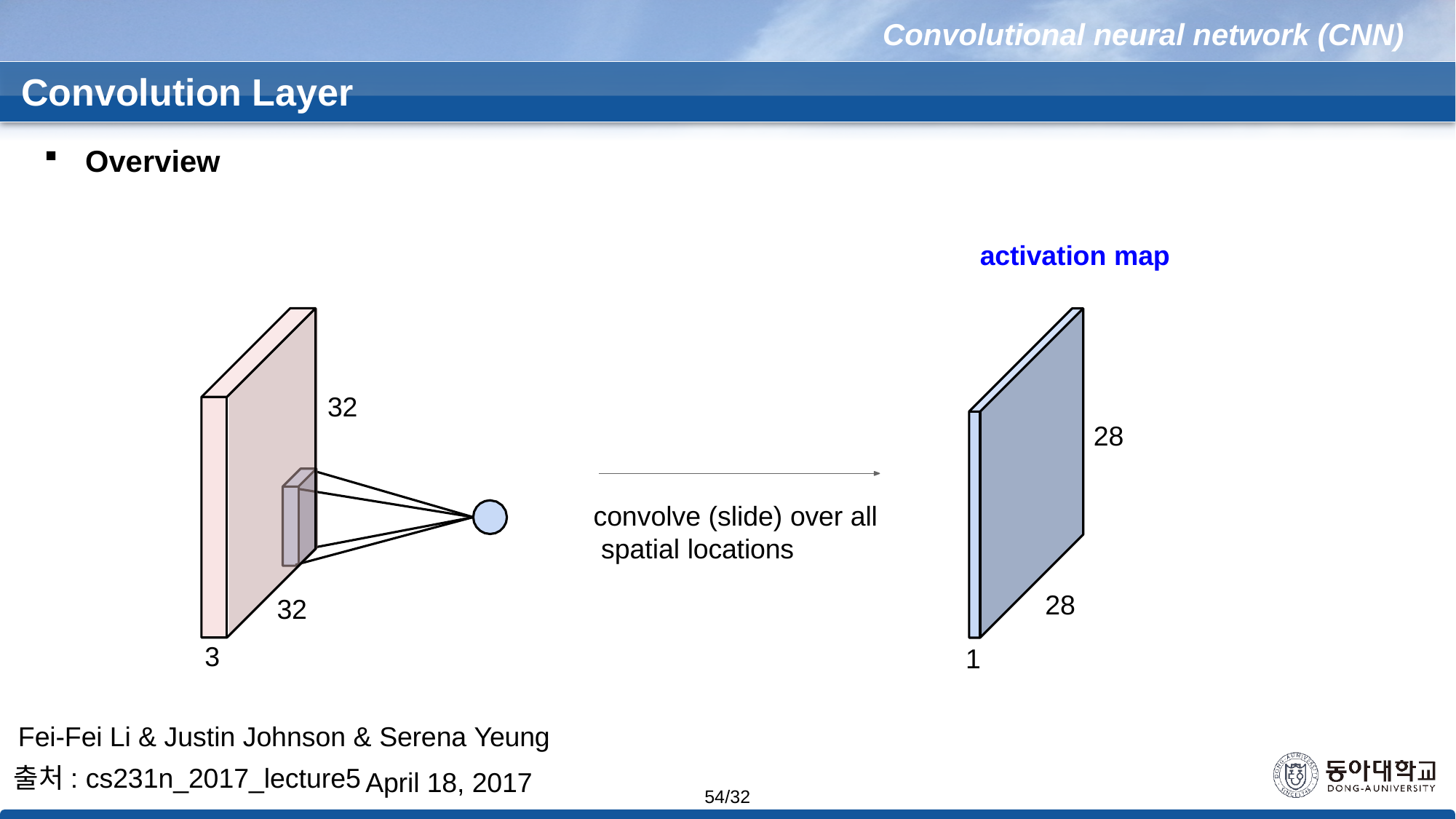

Convolutional neural network (CNN)
 Convolution Layer
Overview
activation map

32
28

convolve (slide) over all  spatial locations
32
28
3
1
Fei-Fei Li & Justin Johnson & Serena Yeung
출처: cs231n_2017_lecture5
April 18, 2017